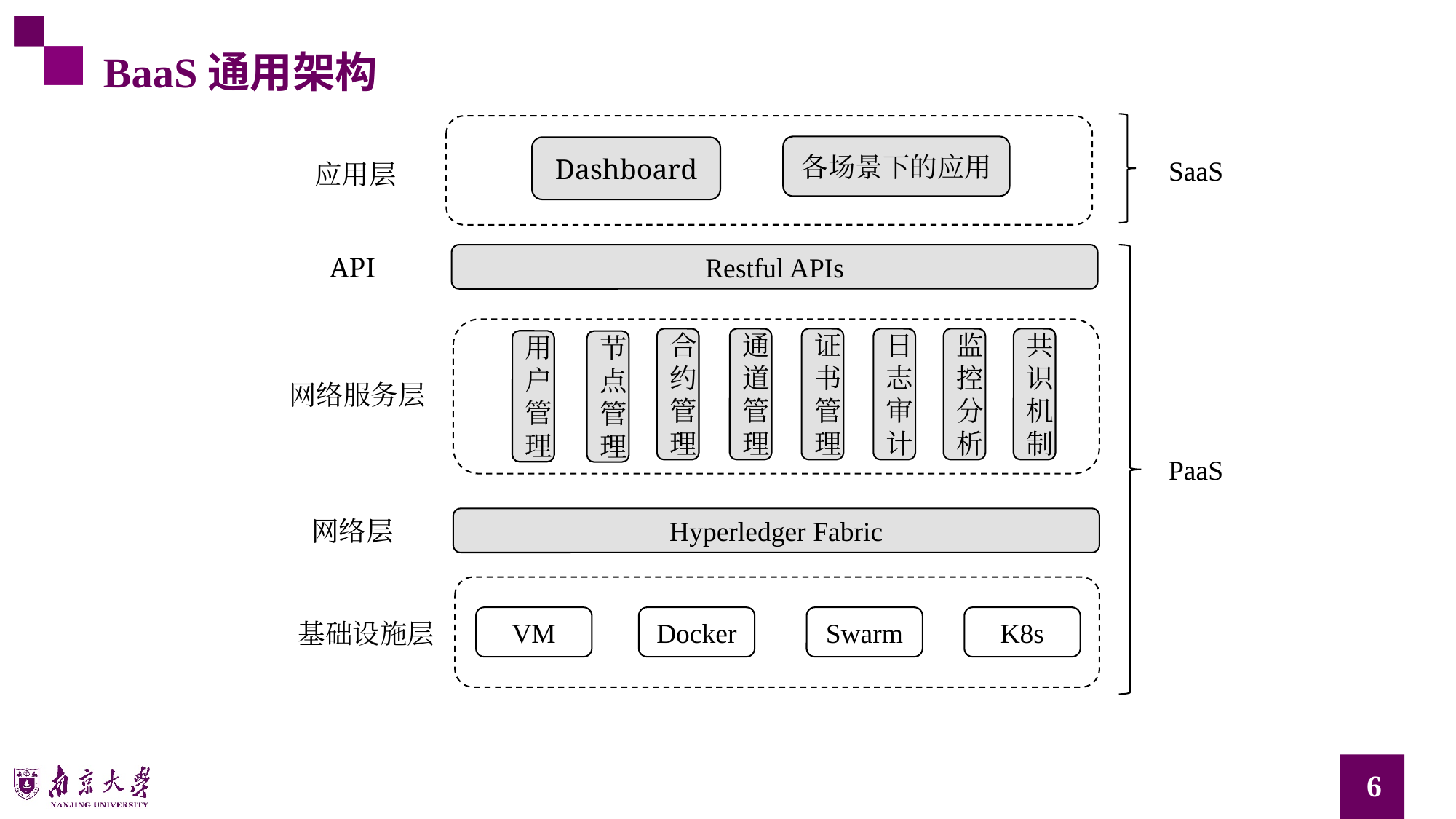

BaaS通用架构

各场景下的应用
Dashboard
SaaS
应用层
API
Restful APIs

合约管理
通道管理
证书管理
日志审计
监控分析
共识机制
用户管理
节点管理
网络服务层
PaaS
网络层
Hyperledger Fabric

VM
Docker
Swarm
K8s
基础设施层

6